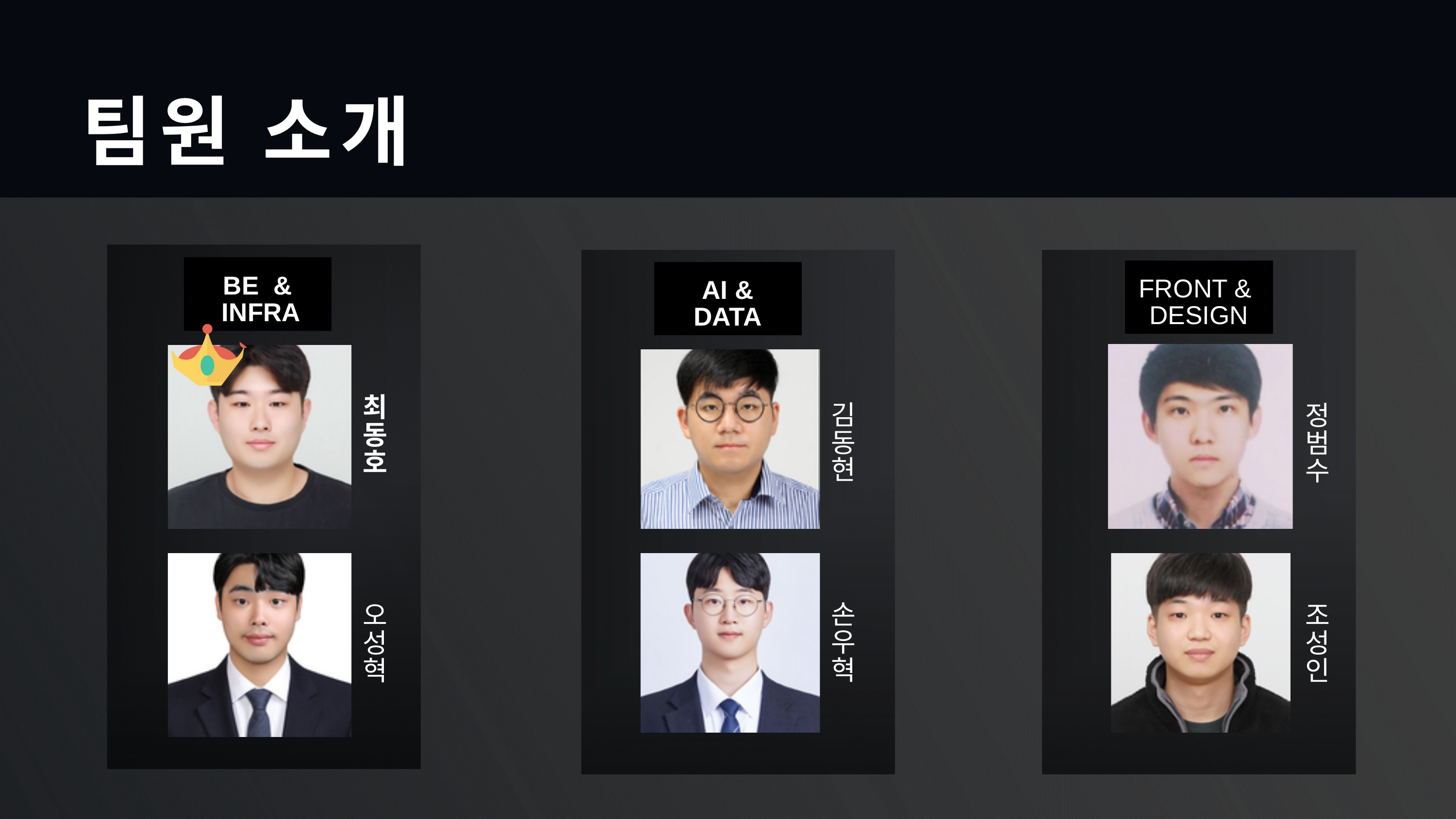

팀원 소개

BE  &
 INFRA

FRONT &
DESIGN

AI &
DATA

최
동
호

정범수

김
동
현

오
성
혁

손우혁

조성인